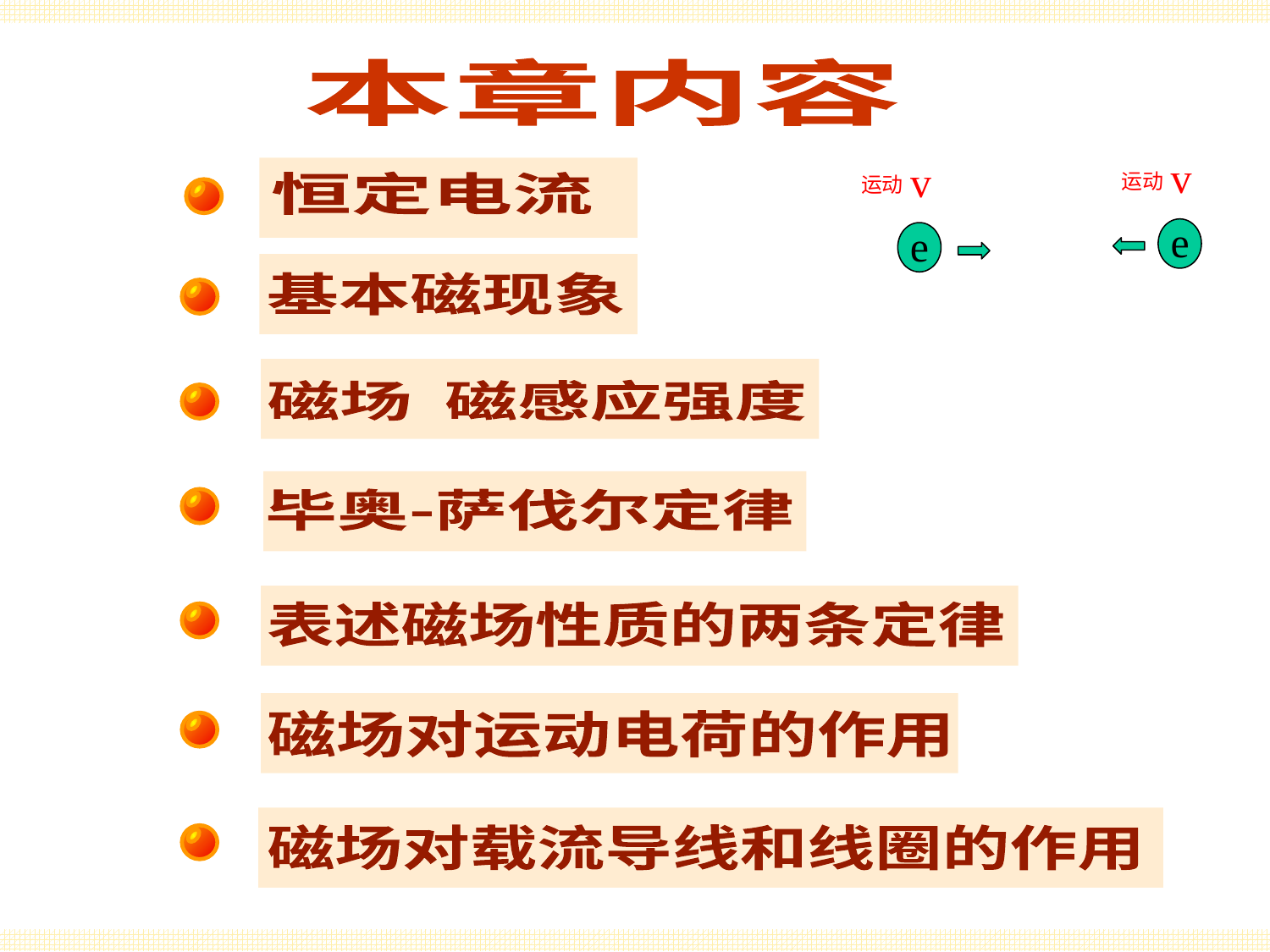

内容提要
本章内容

恒定电流

基本磁现象

磁场  磁感应强度

毕奥-萨伐尔定律

表述磁场性质的两条定律

磁场对运动电荷的作用

磁场对载流导线和线圈的作用

v
v
运动
运动
e
e